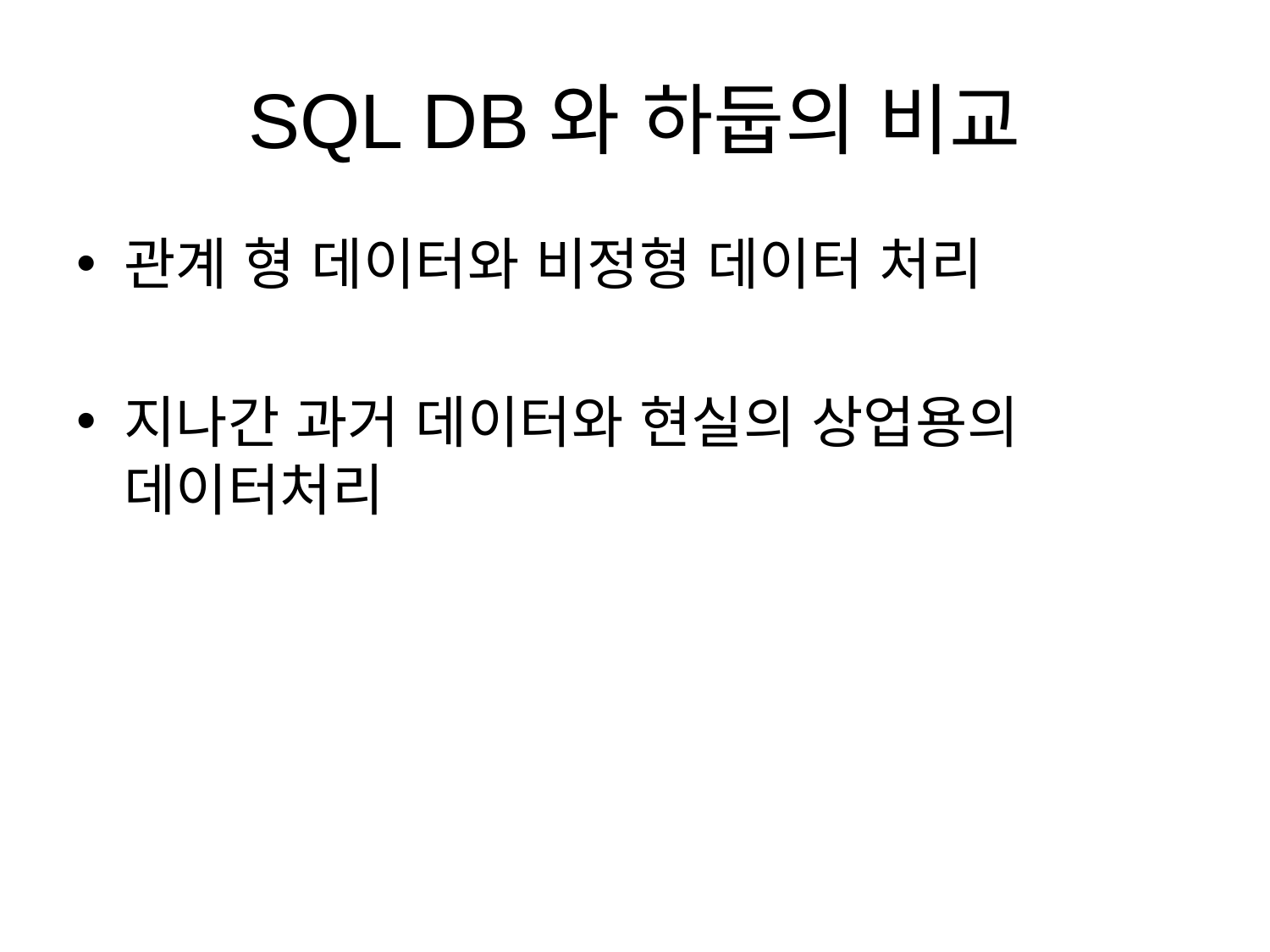

# SQL DB와 하둡의 비교
관계 형 데이터와 비정형 데이터 처리

지나간 과거 데이터와 현실의 상업용의 데이터처리